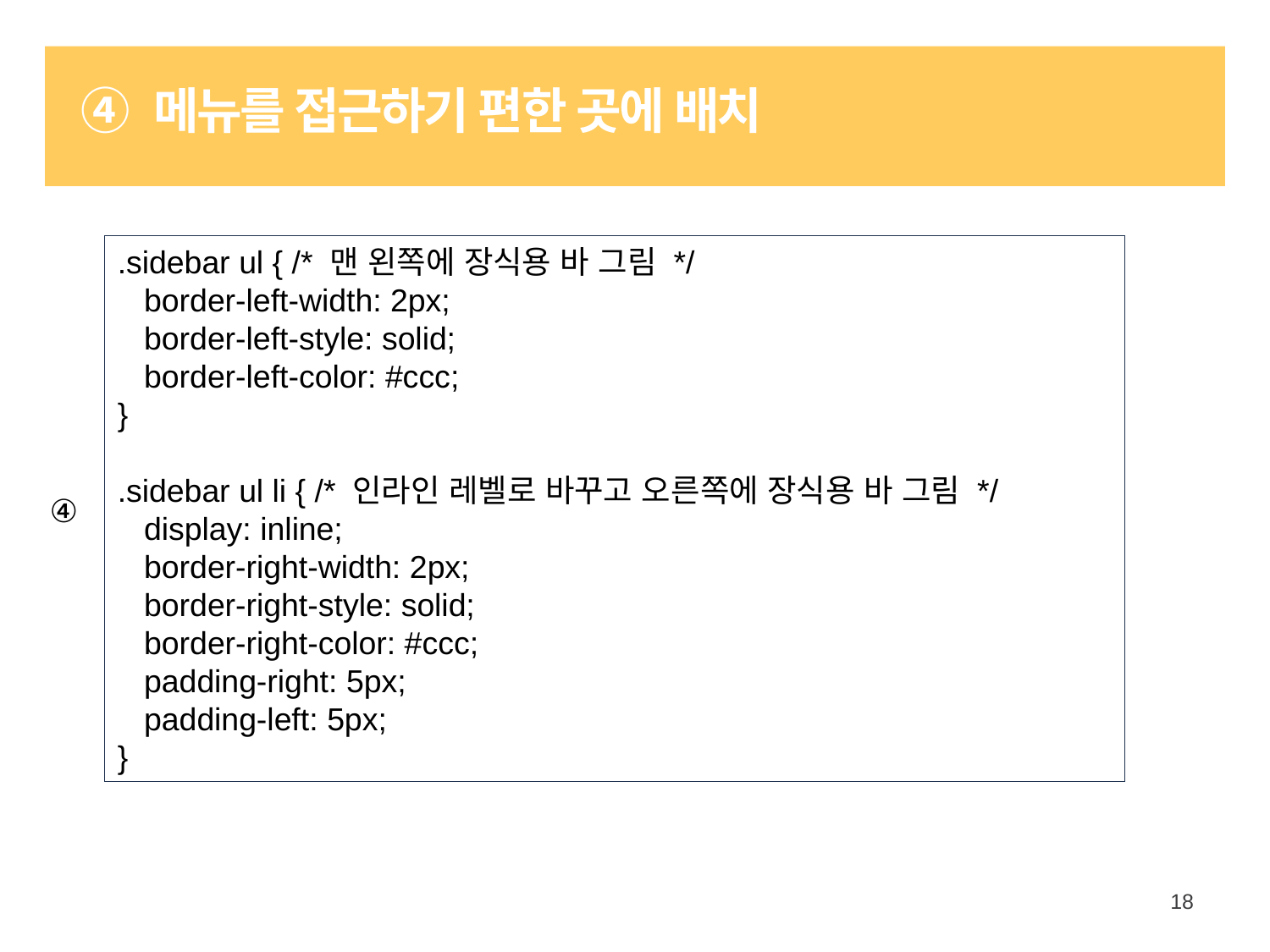

# ④ 메뉴를 접근하기 편한 곳에 배치
.sidebar ul { /* 맨 왼쪽에 장식용 바 그림 */
   border-left-width: 2px;
   border-left-style: solid;
   border-left-color: #ccc;
}

.sidebar ul li { /* 인라인 레벨로 바꾸고 오른쪽에 장식용 바 그림 */
   display: inline;
   border-right-width: 2px;
   border-right-style: solid;
   border-right-color: #ccc;
   padding-right: 5px;
   padding-left: 5px;
}
④
18